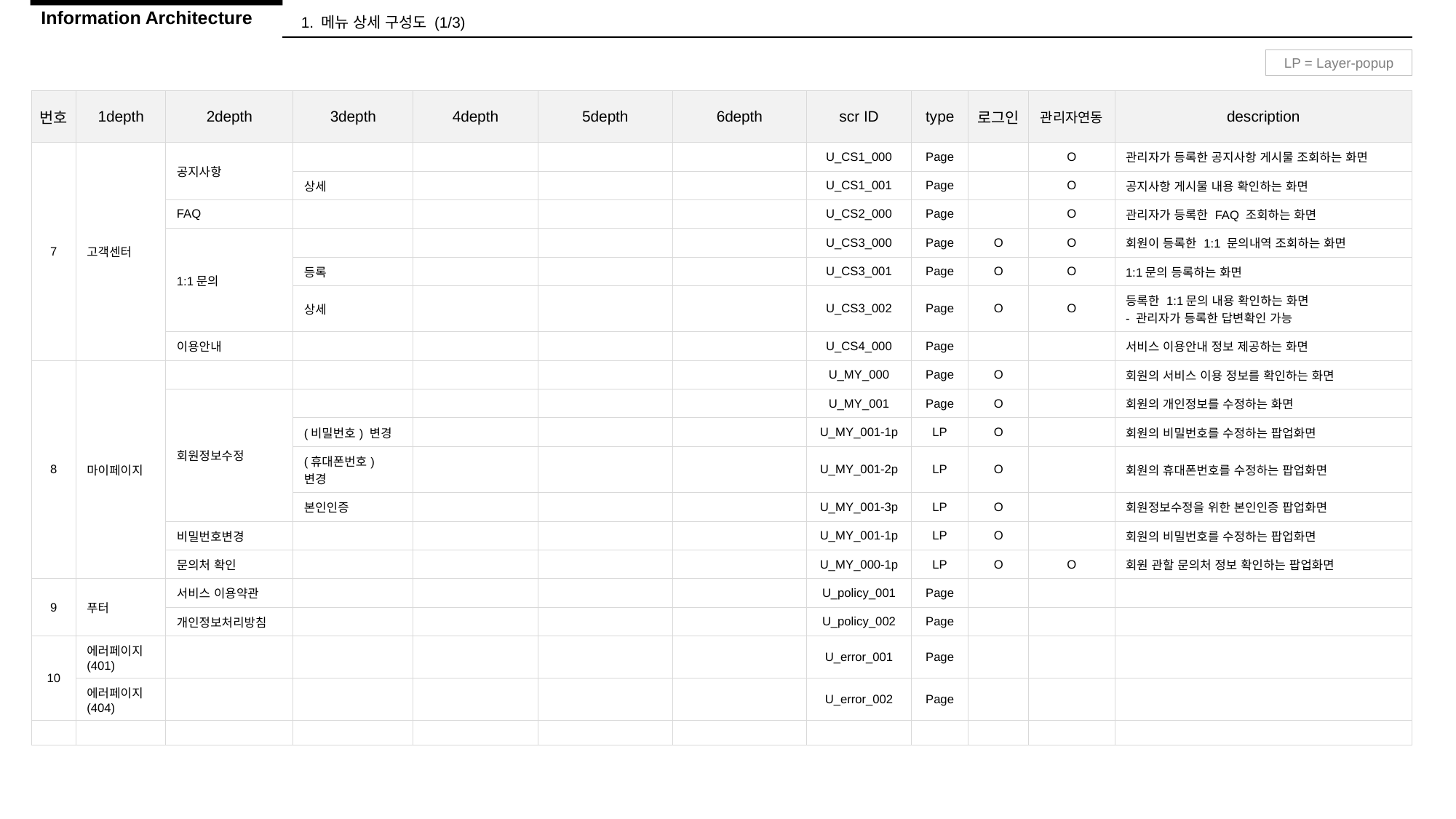

Information Architecture
1. 메뉴 상세 구성도 (1/3)
LP = Layer-popup
| 번호 | 1depth | 2depth | 3depth | 4depth | 5depth | 6depth | scr ID | type | 로그인 | 관리자연동 | description |
| --- | --- | --- | --- | --- | --- | --- | --- | --- | --- | --- | --- |
| 7 | 고객센터 | 공지사항 |  |  |  |  | U\_CS1\_000 | Page |  | O | 관리자가 등록한 공지사항 게시물 조회하는 화면 |
|  |  |  | 상세 |  |  |  | U\_CS1\_001 | Page |  | O | 공지사항 게시물 내용 확인하는 화면 |
|  |  | FAQ |  |  |  |  | U\_CS2\_000 | Page |  | O | 관리자가 등록한 FAQ 조회하는 화면 |
|  |  | 1:1문의 |  |  |  |  | U\_CS3\_000 | Page | O | O | 회원이 등록한 1:1 문의내역 조회하는 화면 |
|  |  |  | 등록 |  |  |  | U\_CS3\_001 | Page | O | O | 1:1문의 등록하는 화면 |
|  |  |  | 상세 |  |  |  | U\_CS3\_002 | Page | O | O | 등록한 1:1문의 내용 확인하는 화면 - 관리자가 등록한 답변확인 가능 |
|  |  | 이용안내 |  |  |  |  | U\_CS4\_000 | Page |  |  | 서비스 이용안내 정보 제공하는 화면 |
| 8 | 마이페이지 |  |  |  |  |  | U\_MY\_000 | Page | O |  | 회원의 서비스 이용 정보를 확인하는 화면 |
|  |  | 회원정보수정 |  |  |  |  | U\_MY\_001 | Page | O |  | 회원의 개인정보를 수정하는 화면 |
|  |  |  | (비밀번호) 변경 |  |  |  | U\_MY\_001-1p | LP | O |  | 회원의 비밀번호를 수정하는 팝업화면 |
|  |  |  | (휴대폰번호) 변경 |  |  |  | U\_MY\_001-2p | LP | O |  | 회원의 휴대폰번호를 수정하는 팝업화면 |
|  |  |  | 본인인증 |  |  |  | U\_MY\_001-3p | LP | O |  | 회원정보수정을 위한 본인인증 팝업화면 |
|  |  | 비밀번호변경 |  |  |  |  | U\_MY\_001-1p | LP | O |  | 회원의 비밀번호를 수정하는 팝업화면 |
|  |  | 문의처 확인 |  |  |  |  | U\_MY\_000-1p | LP | O | O | 회원 관할 문의처 정보 확인하는 팝업화면 |
| 9 | 푸터 | 서비스 이용약관 |  |  |  |  | U\_policy\_001 | Page |  |  |  |
|  |  | 개인정보처리방침 |  |  |  |  | U\_policy\_002 | Page |  |  |  |
| 10 | 에러페이지(401) |  |  |  |  |  | U\_error\_001 | Page |  |  |  |
|  | 에러페이지(404) |  |  |  |  |  | U\_error\_002 | Page |  |  |  |
|  |  |  |  |  |  |  |  |  |  |  |  |